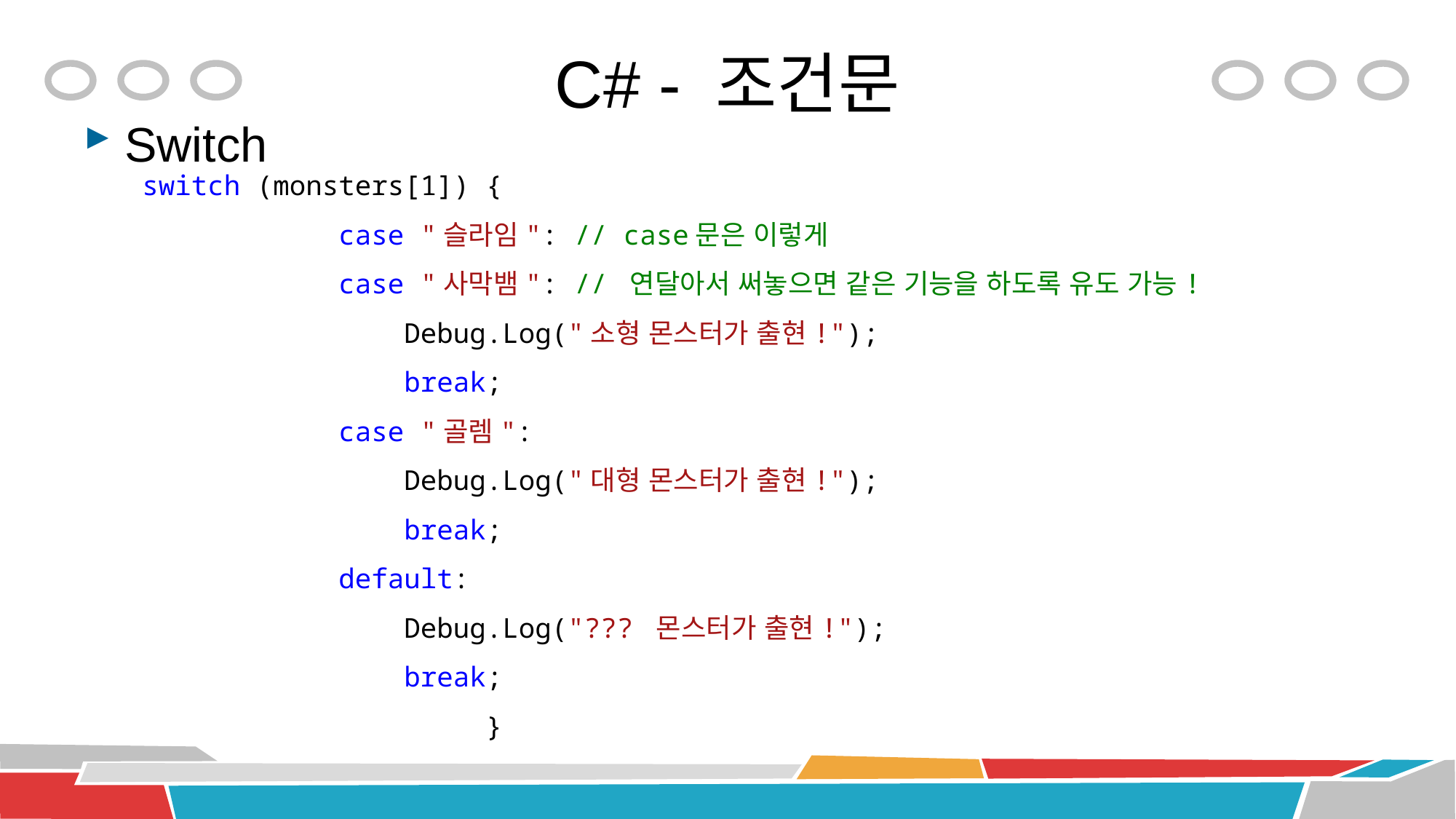

# C# - 조건문
Switch
switch (monsters[1]) {
            case "슬라임": // case문은 이렇게
            case "사막뱀": // 연달아서 써놓으면 같은 기능을 하도록 유도 가능!
                Debug.Log("소형 몬스터가 출현!");
                break;
            case "골렘":
                Debug.Log("대형 몬스터가 출현!");
                break;
            default:
                Debug.Log("??? 몬스터가 출현!");
                break;
                     }